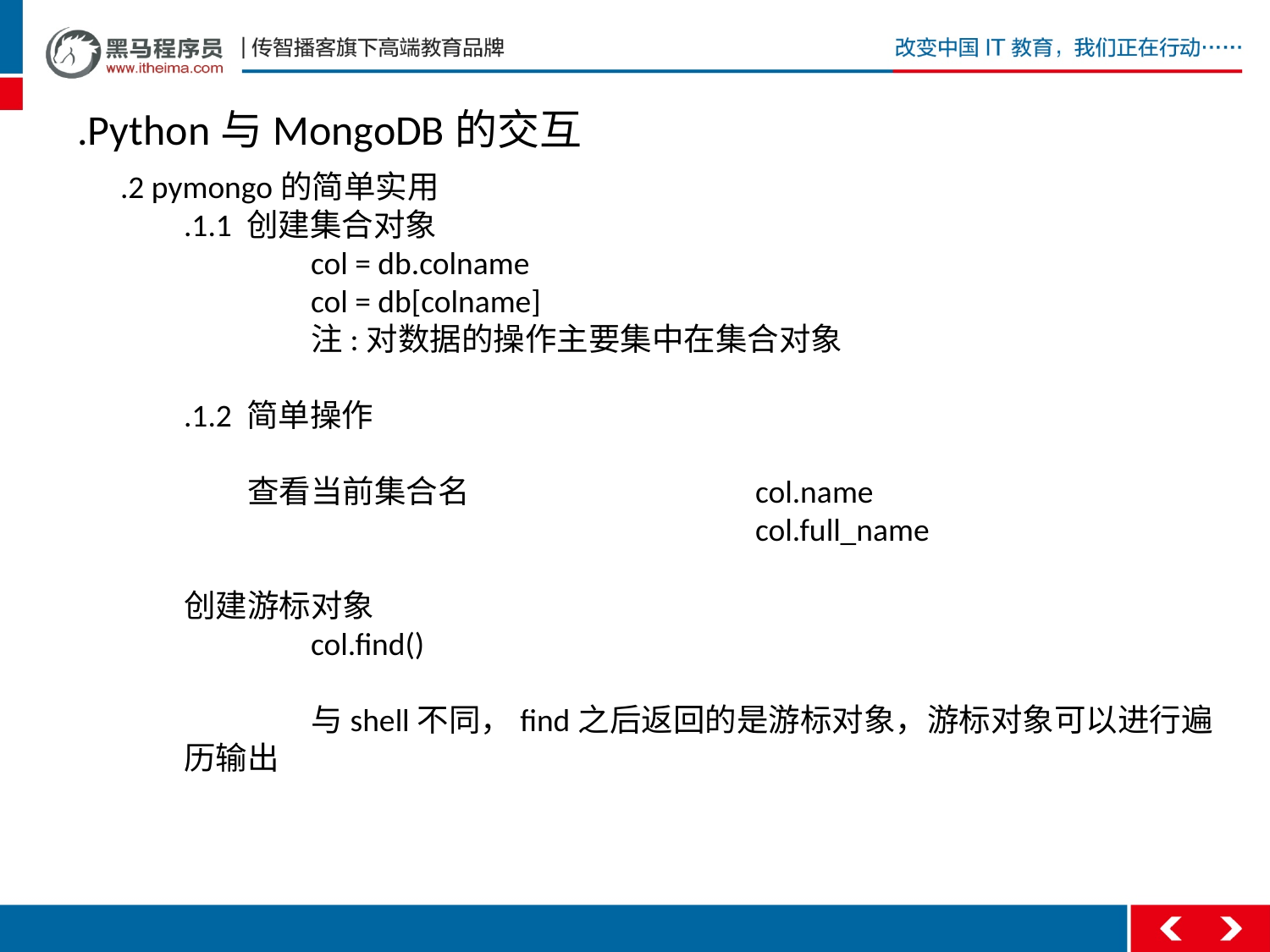

.Python与MongoDB的交互
.2 pymongo的简单实用
.1.1 创建集合对象
	col = db.colname
	col = db[colname]
	注:对数据的操作主要集中在集合对象

.1.2 简单操作

	查看当前集合名			col.name
					col.full_name

创建游标对象
	col.find()

	与shell不同，find之后返回的是游标对象，游标对象可以进行遍历输出